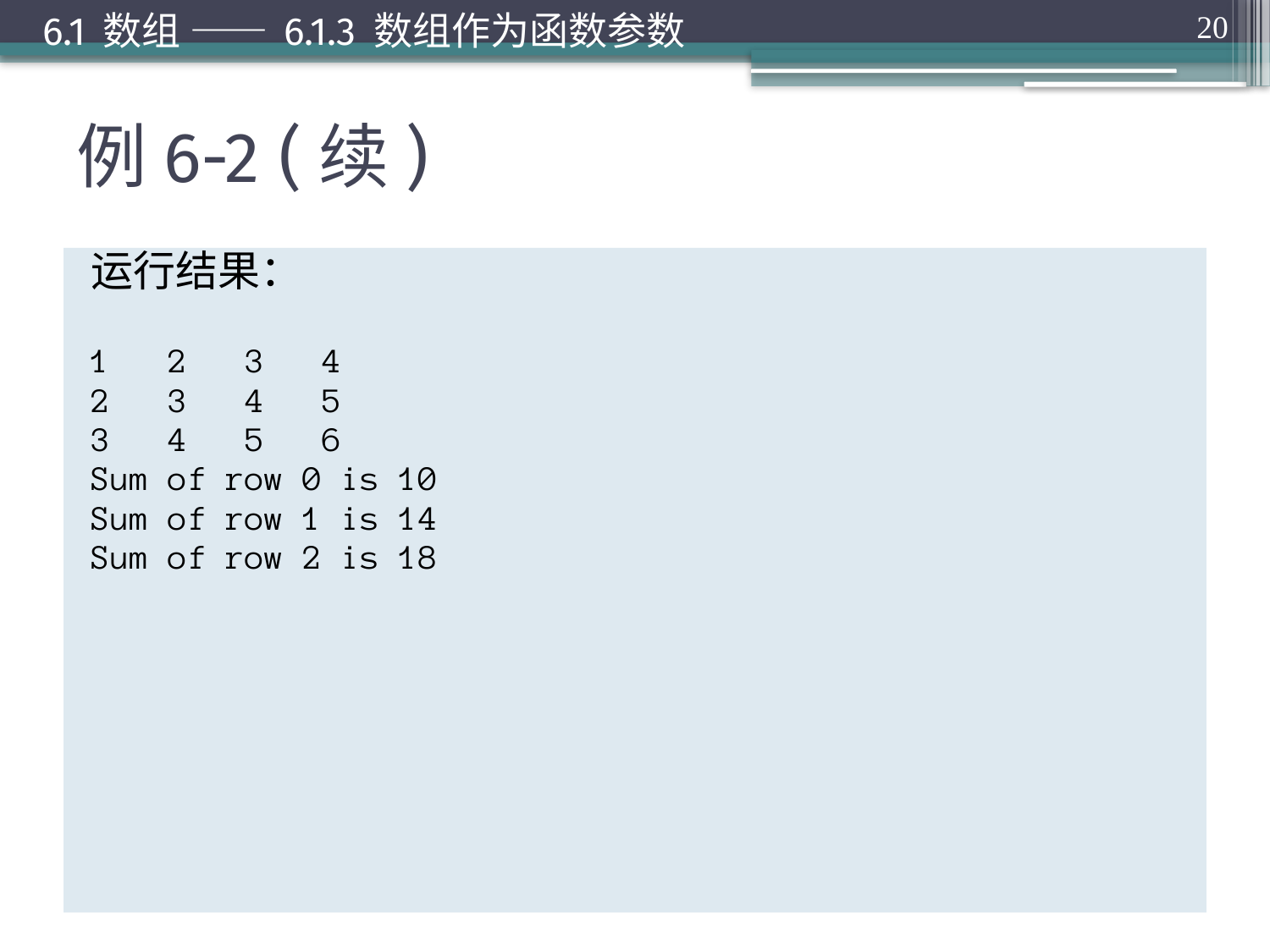

6.1 数组 —— 6.1.3 数组作为函数参数
20
# 例6-2 (续)
运行结果：

1   2   3   4
2   3   4   5
3   4   5   6
Sum of row 0 is 10
Sum of row 1 is 14
Sum of row 2 is 18